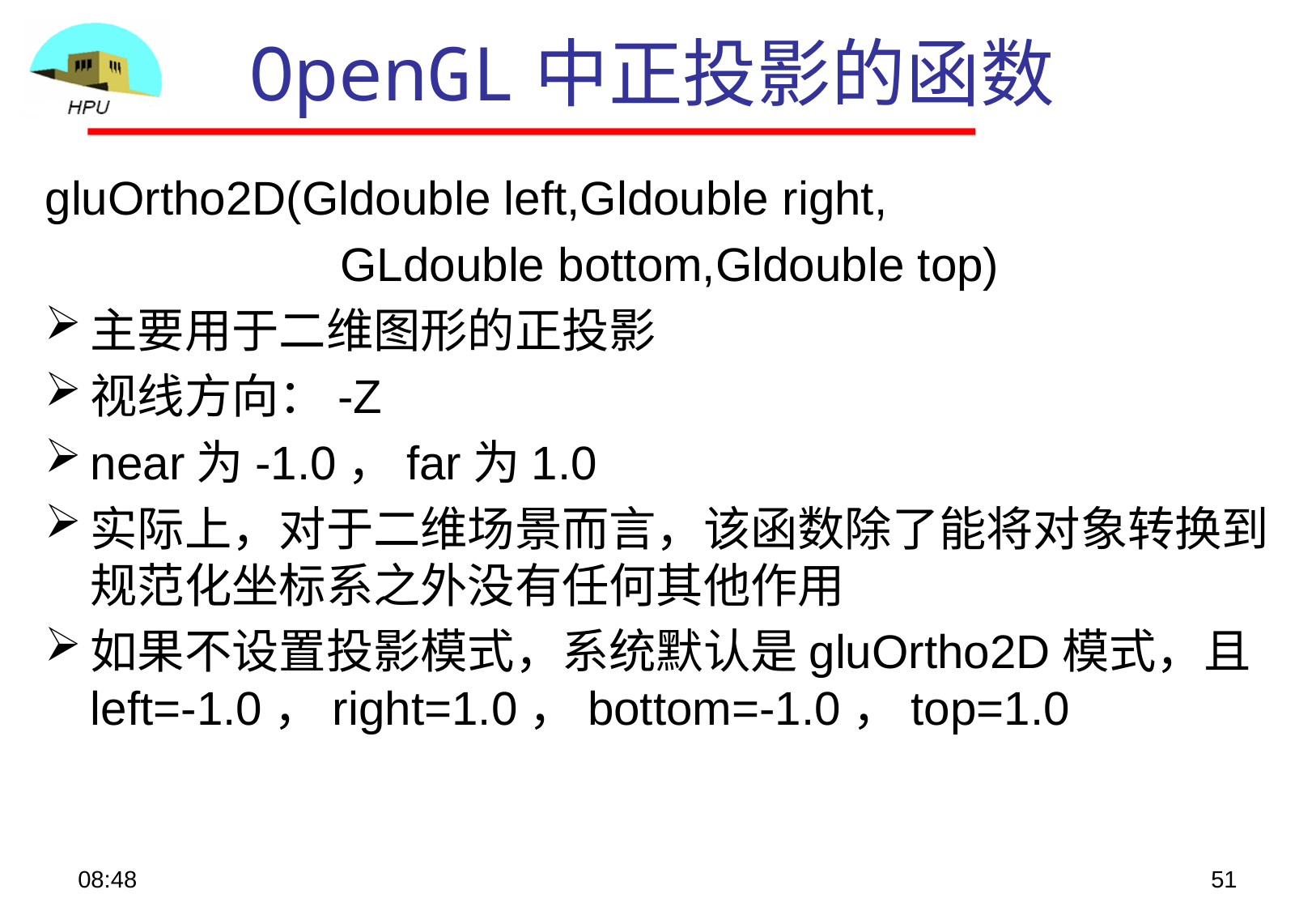

# OpenGL中正投影的函数
gluOrtho2D(Gldouble left,Gldouble right,
		    GLdouble bottom,Gldouble top)
主要用于二维图形的正投影
视线方向：-Z
near为-1.0，far为1.0
实际上，对于二维场景而言，该函数除了能将对象转换到规范化坐标系之外没有任何其他作用
如果不设置投影模式，系统默认是gluOrtho2D模式，且left=-1.0，right=1.0，bottom=-1.0，top=1.0

08:48
51